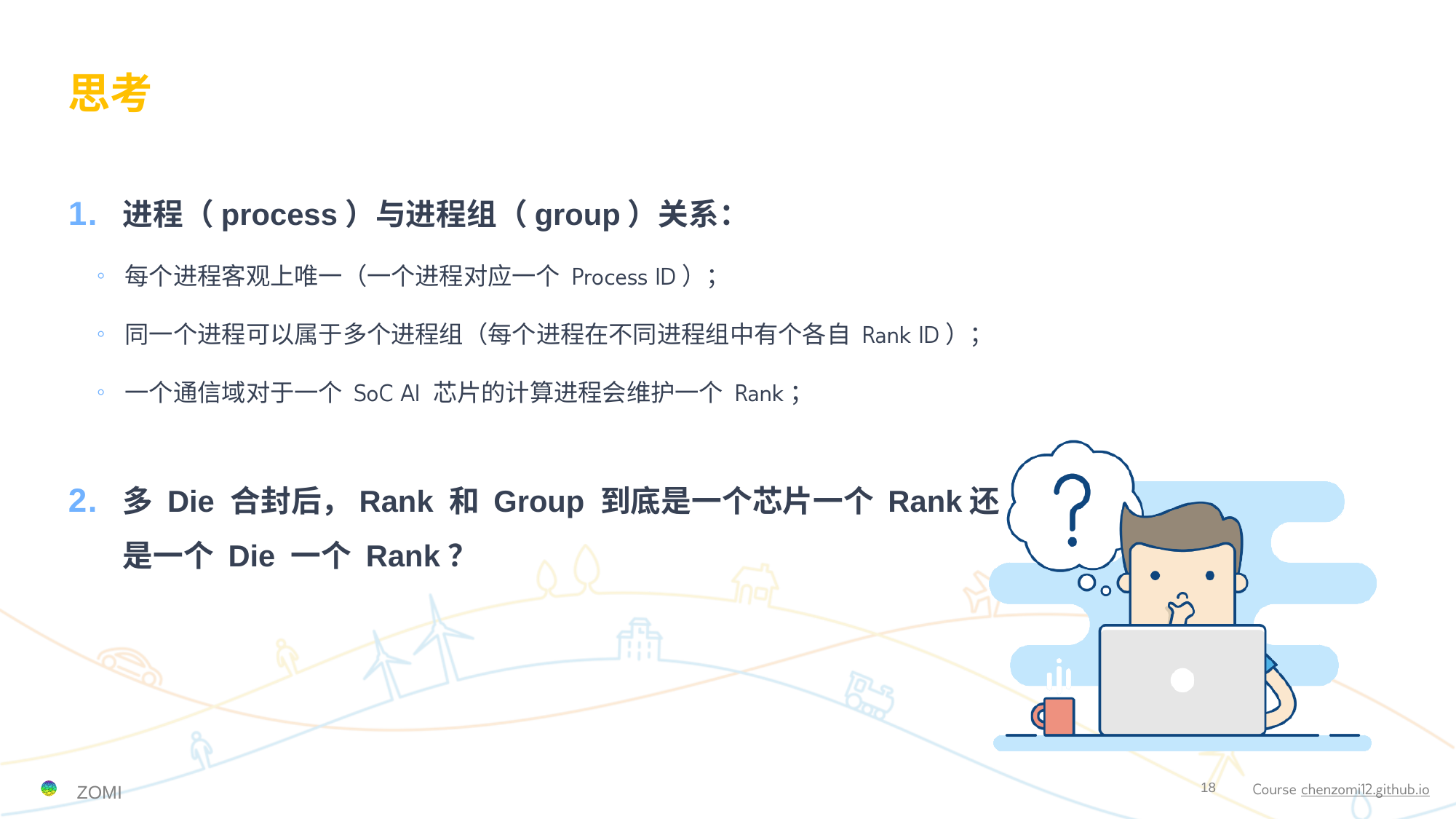

# 思考
进程（process）与进程组（group）关系：
每个进程客观上唯一（一个进程对应一个 Process ID）；
同一个进程可以属于多个进程组（每个进程在不同进程组中有个各自 Rank ID）；
一个通信域对于一个 SoC AI 芯片的计算进程会维护一个 Rank；

多 Die 合封后，Rank 和 Group 到底是一个芯片一个 Rank还是一个 Die 一个 Rank？